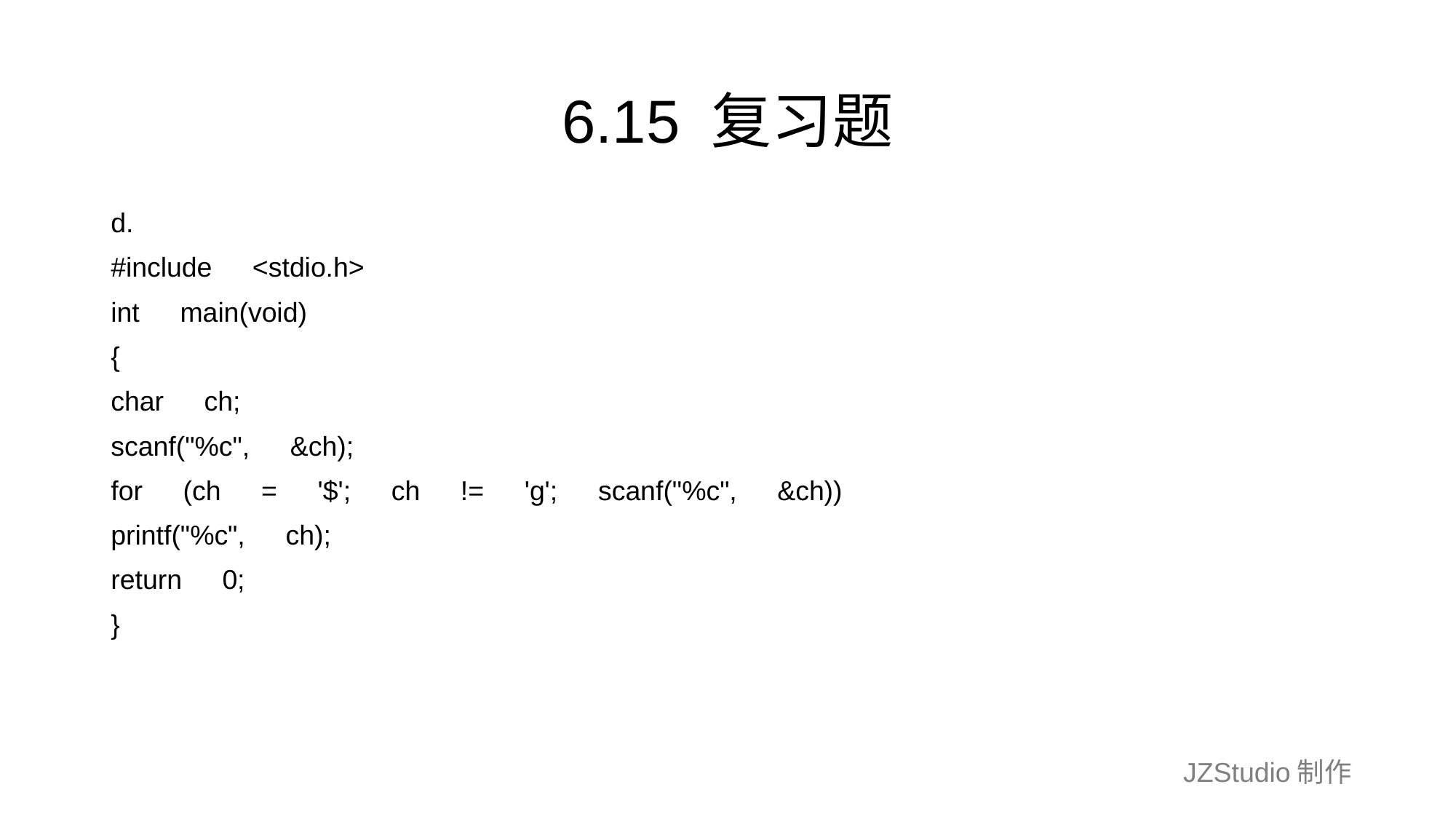

# 6.15 复习题
d.
#include　<stdio.h>
int　main(void)
{
char　ch;
scanf("%c",　&ch);
for　(ch　=　'$';　ch　!=　'g';　scanf("%c",　&ch))
printf("%c",　ch);
return　0;
}